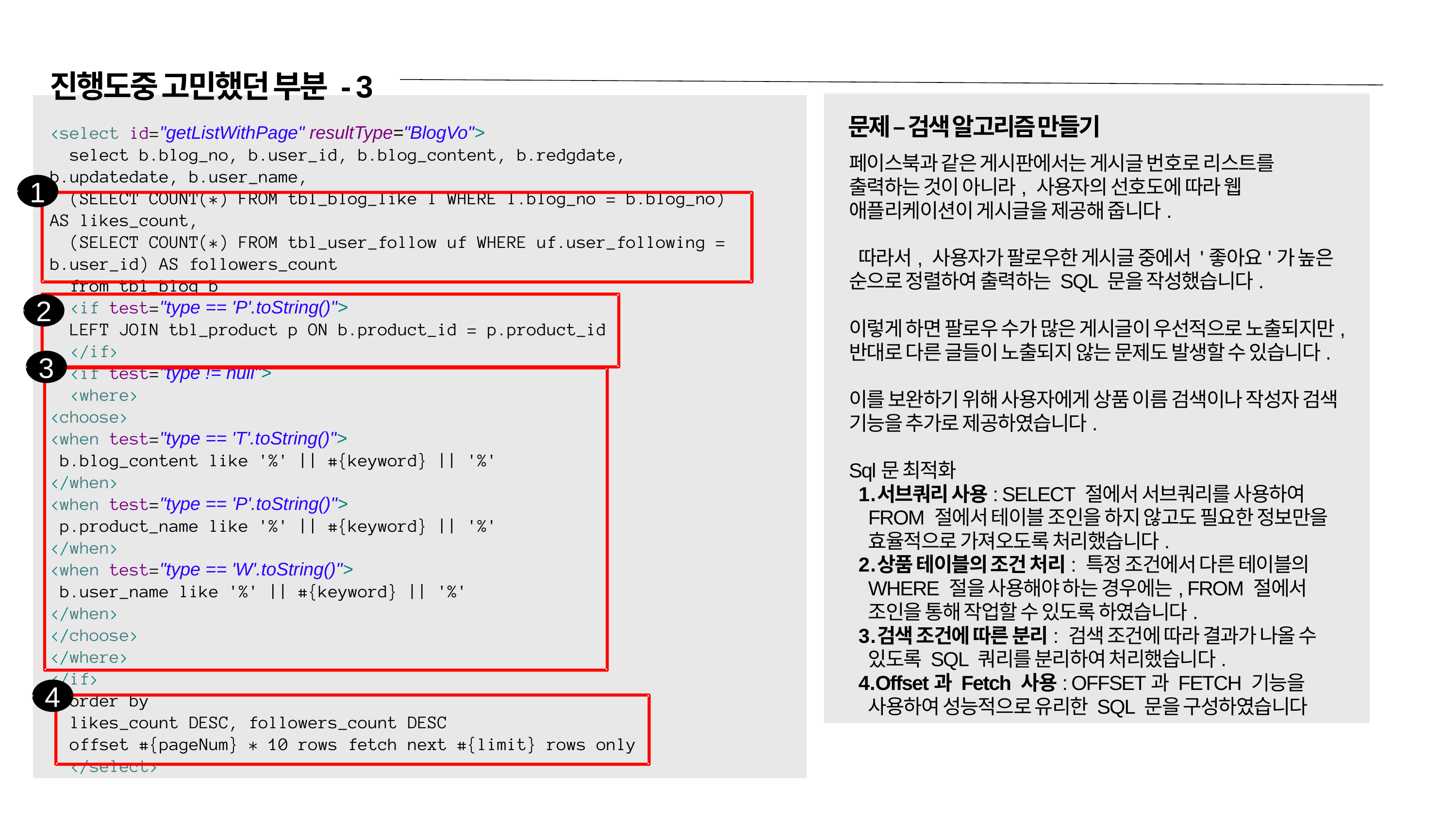

진행도중 고민했던 부분 - 3

문제 – 검색 알고리즘 만들기
<select id="getListWithPage" resultType="BlogVo">
  select b.blog_no, b.user_id, b.blog_content, b.redgdate, b.updatedate, b.user_name,
  (SELECT COUNT(*) FROM tbl_blog_like l WHERE l.blog_no = b.blog_no) AS likes_count,
  (SELECT COUNT(*) FROM tbl_user_follow uf WHERE uf.user_following = b.user_id) AS followers_count
  from tbl_blog b
  <if test="type == 'P'.toString()">
  LEFT JOIN tbl_product p ON b.product_id = p.product_id
  </if>
  <if test="type != null">
  <where>
<choose>
<when test="type == 'T'.toString()">
 b.blog_content like '%' || #{keyword} || '%'
</when>
<when test="type == 'P'.toString()">
 p.product_name like '%' || #{keyword} || '%'
</when>
<when test="type == 'W'.toString()">
 b.user_name like '%' || #{keyword} || '%'
</when>
</choose>
</where>
</if>
  order by
  likes_count DESC, followers_count DESC
  offset #{pageNum} * 10 rows fetch next #{limit} rows only
  </select>
페이스북과 같은 게시판에서는 게시글 번호로 리스트를 출력하는 것이 아니라, 사용자의 선호도에 따라 웹 애플리케이션이 게시글을 제공해 줍니다.

 따라서, 사용자가 팔로우한 게시글 중에서 '좋아요'가 높은 순으로 정렬하여 출력하는 SQL 문을 작성했습니다.

이렇게 하면 팔로우 수가 많은 게시글이 우선적으로 노출되지만, 반대로 다른 글들이 노출되지 않는 문제도 발생할 수 있습니다.

이를 보완하기 위해 사용자에게 상품 이름 검색이나 작성자 검색 기능을 추가로 제공하였습니다.

Sql문 최적화
서브쿼리 사용: SELECT 절에서 서브쿼리를 사용하여 FROM 절에서 테이블 조인을 하지 않고도 필요한 정보만을 효율적으로 가져오도록 처리했습니다.
상품 테이블의 조건 처리: 특정 조건에서 다른 테이블의 WHERE 절을 사용해야 하는 경우에는, FROM 절에서 조인을 통해 작업할 수 있도록 하였습니다.
검색 조건에 따른 분리: 검색 조건에 따라 결과가 나올 수 있도록 SQL 쿼리를 분리하여 처리했습니다.
Offset과 Fetch 사용: OFFSET과 FETCH 기능을 사용하여 성능적으로 유리한 SQL 문을 구성하였습니다

1

2

3

4